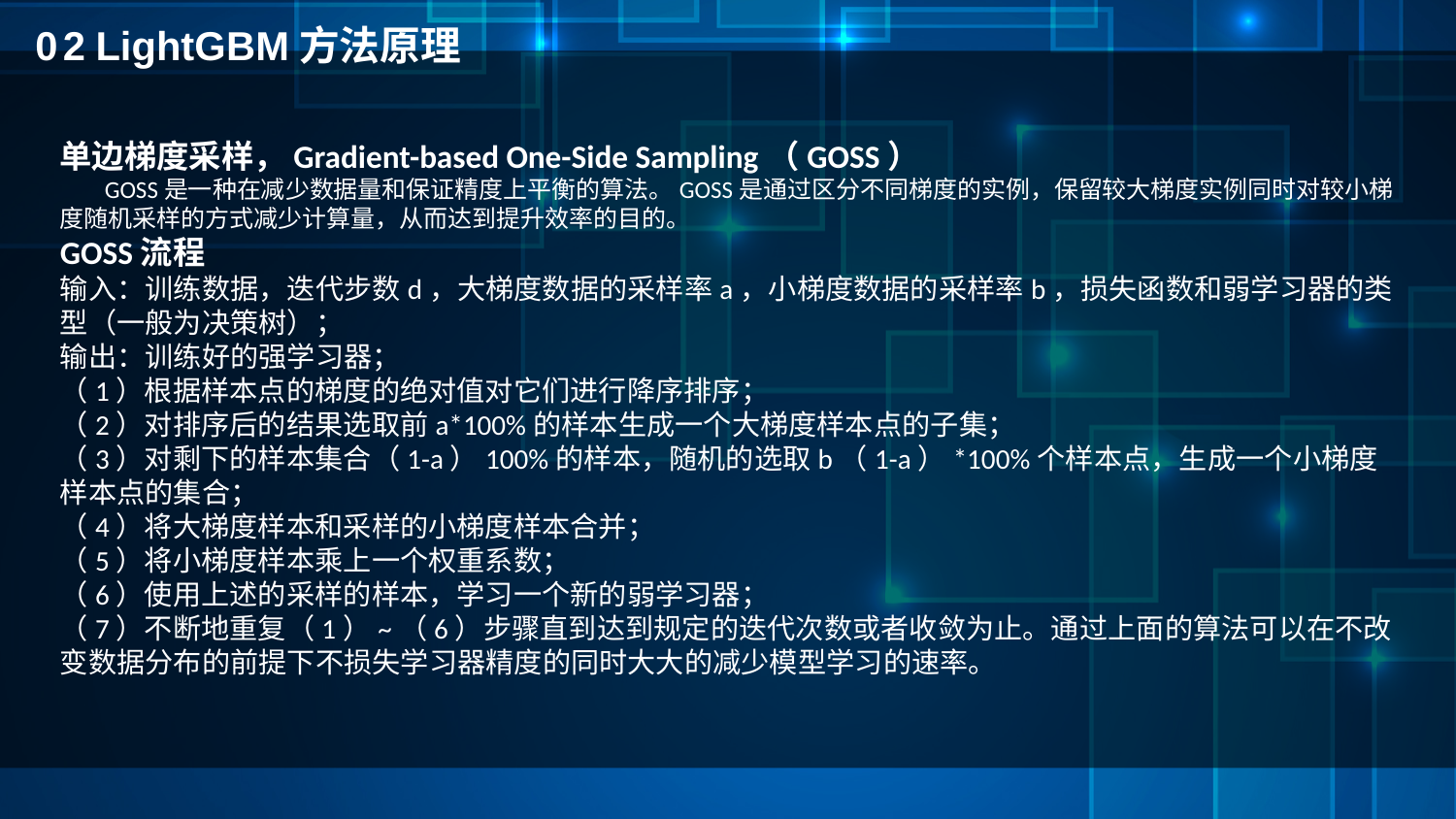

0 2  LightGBM方法原理
单边梯度采样，Gradient-based One-Side Sampling（GOSS）
        GOSS是一种在减少数据量和保证精度上平衡的算法。GOSS是通过区分不同梯度的实例，保留较大梯度实例同时对较小梯度随机采样的方式减少计算量，从而达到提升效率的目的。
GOSS流程
输入：训练数据，迭代步数d，大梯度数据的采样率a，小梯度数据的采样率b，损失函数和弱学习器的类型（一般为决策树）；
输出：训练好的强学习器；
（1）根据样本点的梯度的绝对值对它们进行降序排序；
（2）对排序后的结果选取前a*100%的样本生成一个大梯度样本点的子集；
（3）对剩下的样本集合（1-a）100%的样本，随机的选取b（1-a）*100%个样本点，生成一个小梯度样本点的集合；
（4）将大梯度样本和采样的小梯度样本合并；
（5）将小梯度样本乘上一个权重系数；
（6）使用上述的采样的样本，学习一个新的弱学习器；
（7）不断地重复（1）~（6）步骤直到达到规定的迭代次数或者收敛为止。通过上面的算法可以在不改变数据分布的前提下不损失学习器精度的同时大大的减少模型学习的速率。